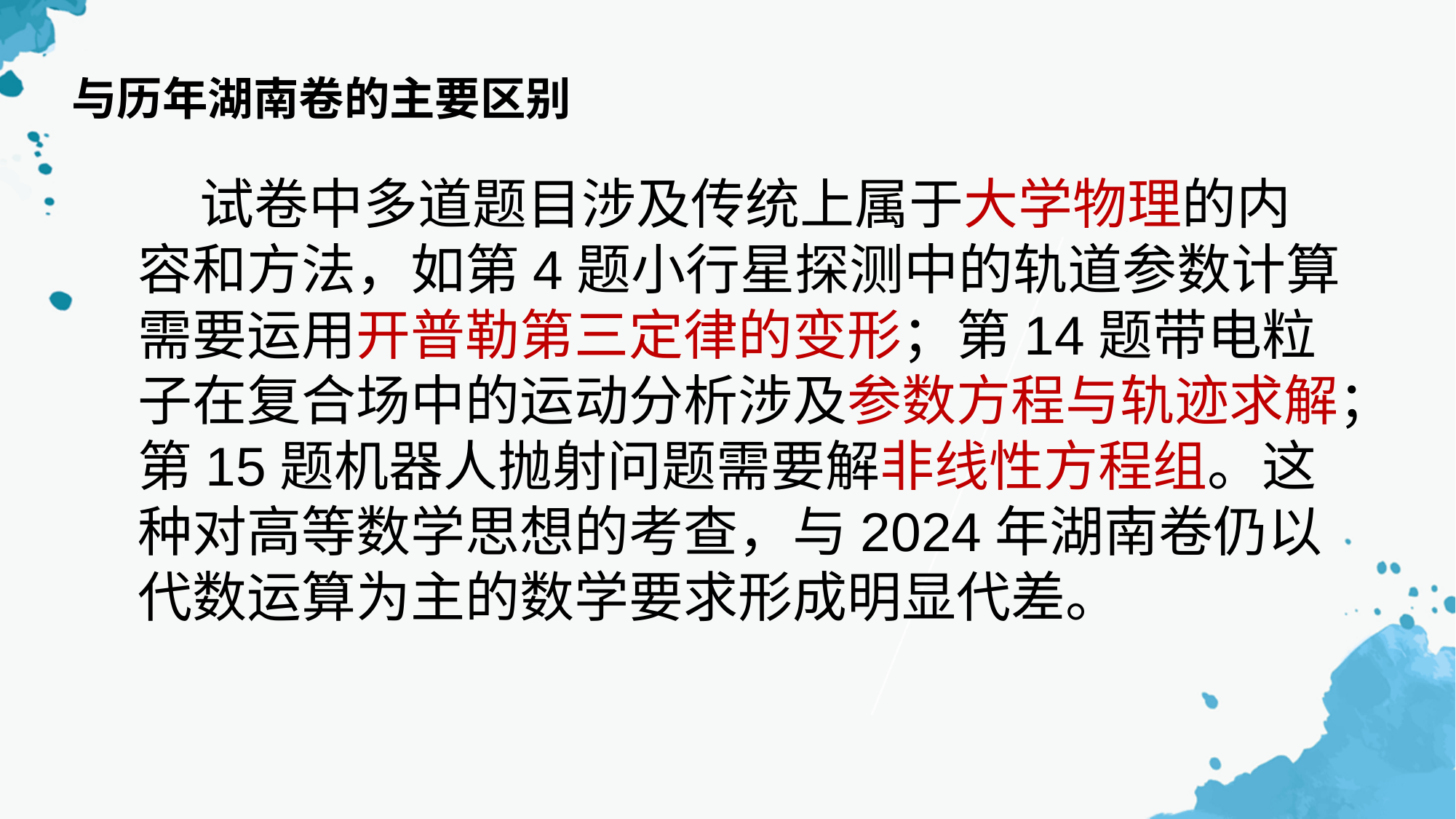

与历年湖南卷的主要区别
    试卷中多道题目涉及传统上属于大学物理的内容和方法，如第4题小行星探测中的轨道参数计算需要运用开普勒第三定律的变形；第14题带电粒子在复合场中的运动分析涉及参数方程与轨迹求解；第15题机器人抛射问题需要解非线性方程组。这种对高等数学思想的考查，与2024年湖南卷仍以代数运算为主的数学要求形成明显代差。